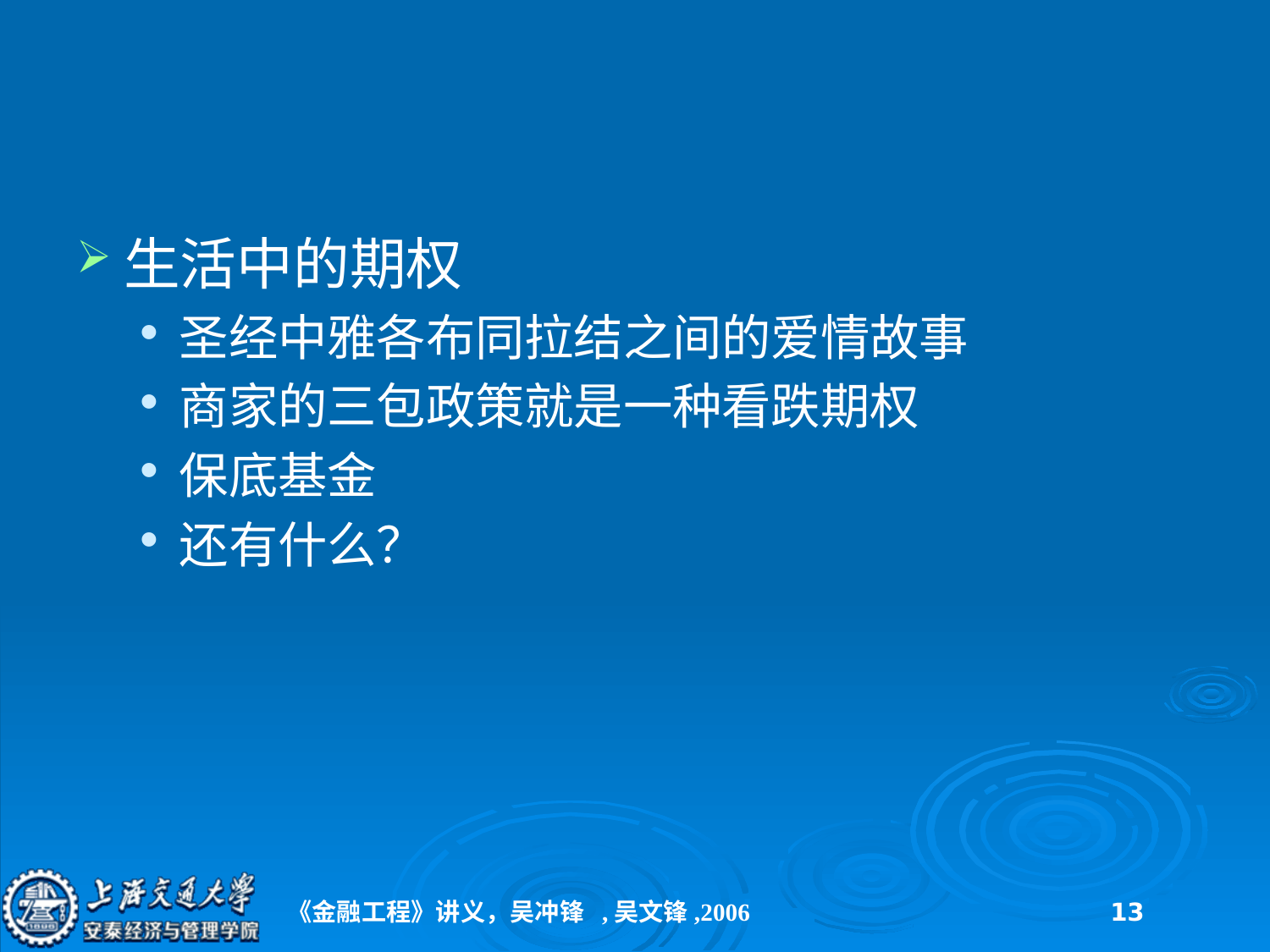

#
生活中的期权
圣经中雅各布同拉结之间的爱情故事
商家的三包政策就是一种看跌期权
保底基金
还有什么？